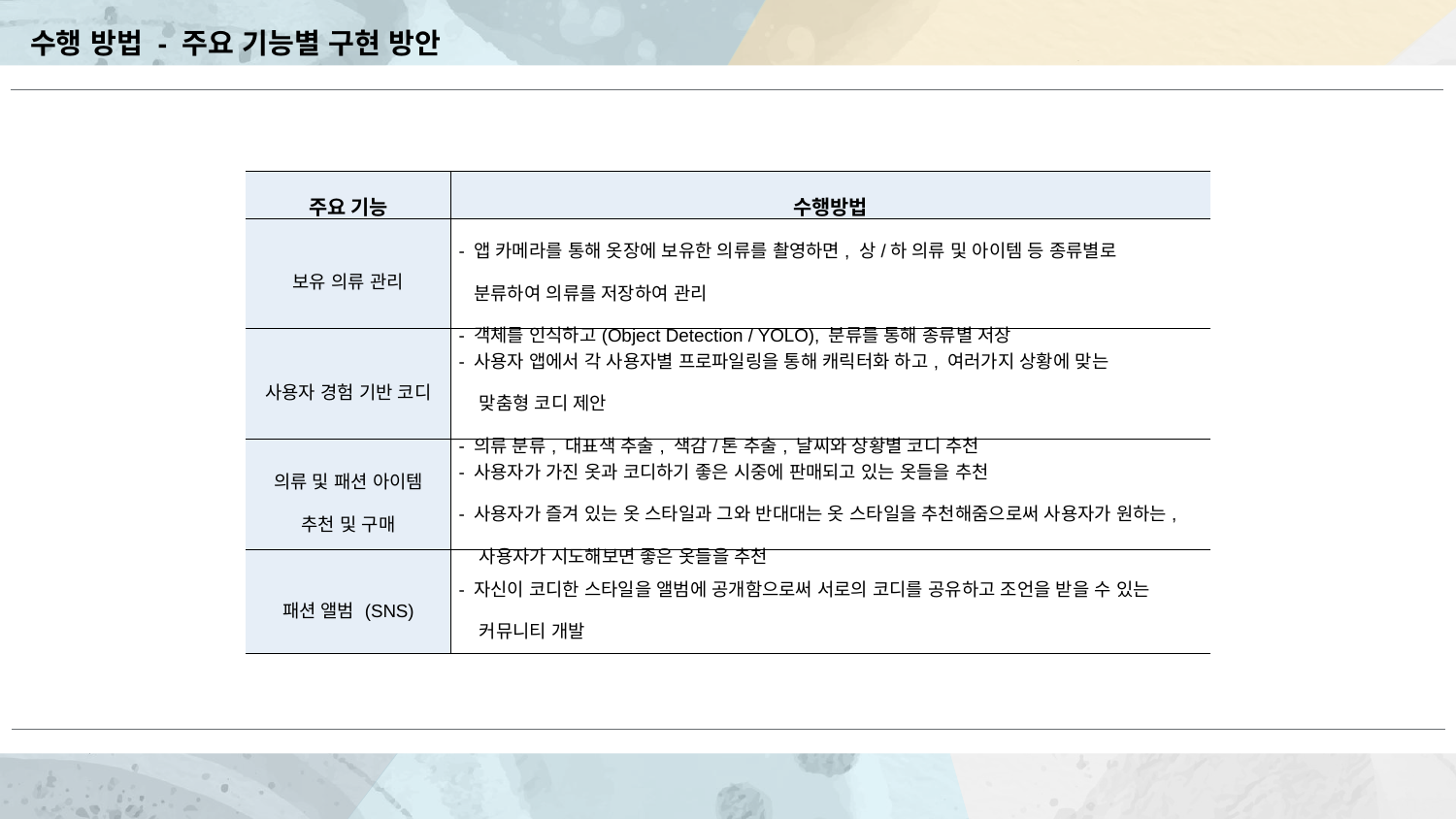

수행 방법 - 주요 기능별 구현 방안
| 주요 기능 | 수행방법 |
| --- | --- |
| 보유 의류 관리 | - 앱 카메라를 통해 옷장에 보유한 의류를 촬영하면, 상/하 의류 및 아이템 등 종류별로 분류하여 의류를 저장하여 관리 - 객체를 인식하고(Object Detection / YOLO), 분류를 통해 종류별 저장 |
| 사용자 경험 기반 코디 | - 사용자 앱에서 각 사용자별 프로파일링을 통해 캐릭터화 하고, 여러가지 상황에 맞는 맞춤형 코디 제안 - 의류 분류, 대표색 추출, 색감/톤 추출, 날씨와 상황별 코디 추천 |
| 의류 및 패션 아이템 추천 및 구매 | - 사용자가 가진 옷과 코디하기 좋은 시중에 판매되고 있는 옷들을 추천 - 사용자가 즐겨 있는 옷 스타일과 그와 반대대는 옷 스타일을 추천해줌으로써 사용자가 원하는, 사용자가 시도해보면 좋은 옷들을 추천 |
| 패션 앨범 (SNS) | - 자신이 코디한 스타일을 앨범에 공개함으로써 서로의 코디를 공유하고 조언을 받을 수 있는 커뮤니티 개발 |